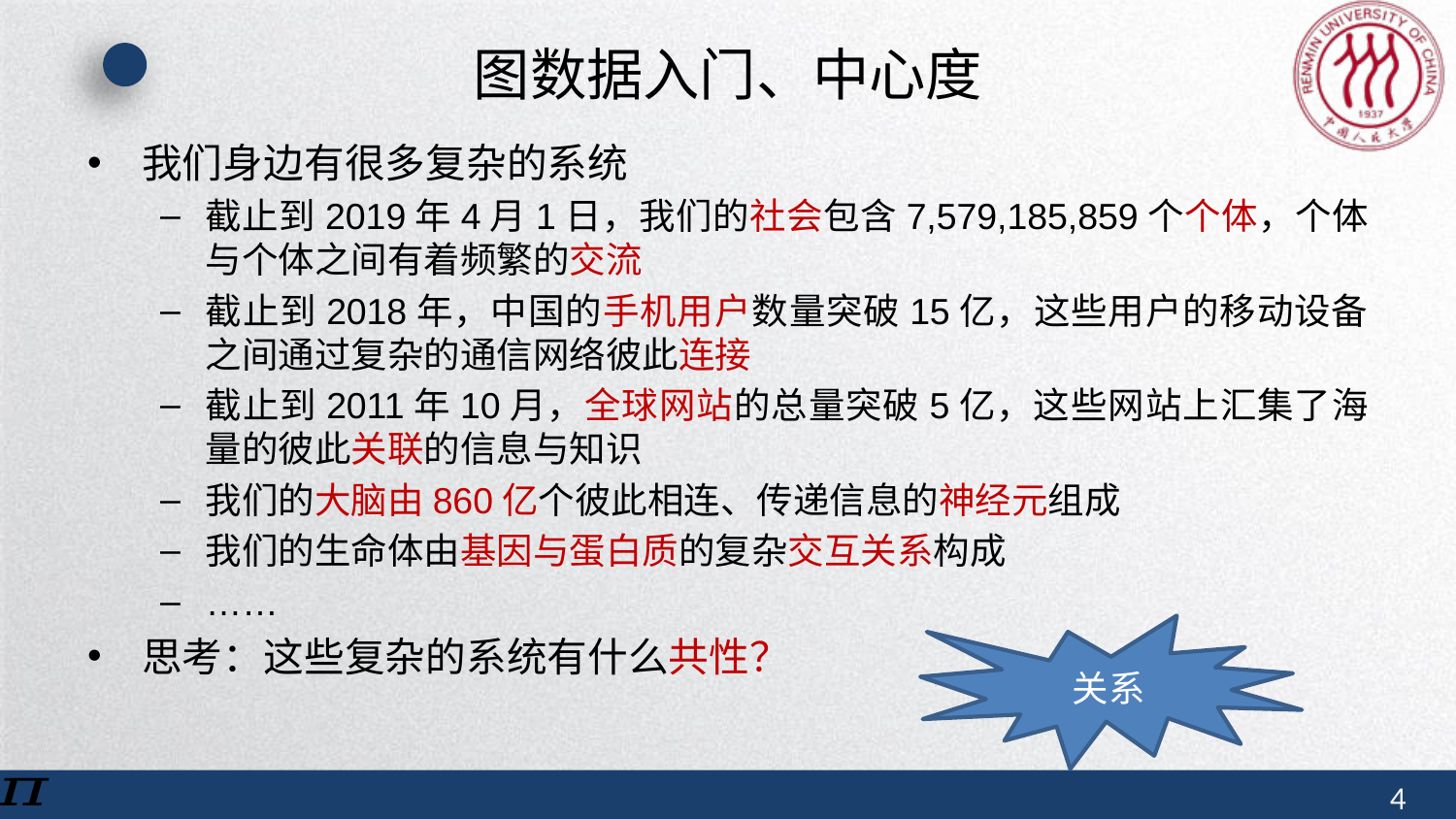

# 图数据入门、中心度
我们身边有很多复杂的系统
截止到2019年4月1日，我们的社会包含7,579,185,859个个体，个体与个体之间有着频繁的交流
截止到2018年，中国的手机用户数量突破15亿，这些用户的移动设备之间通过复杂的通信网络彼此连接
截止到2011年10月，全球网站的总量突破5亿，这些网站上汇集了海量的彼此关联的信息与知识
我们的大脑由860亿个彼此相连、传递信息的神经元组成
我们的生命体由基因与蛋白质的复杂交互关系构成
……
思考：这些复杂的系统有什么共性？
关系